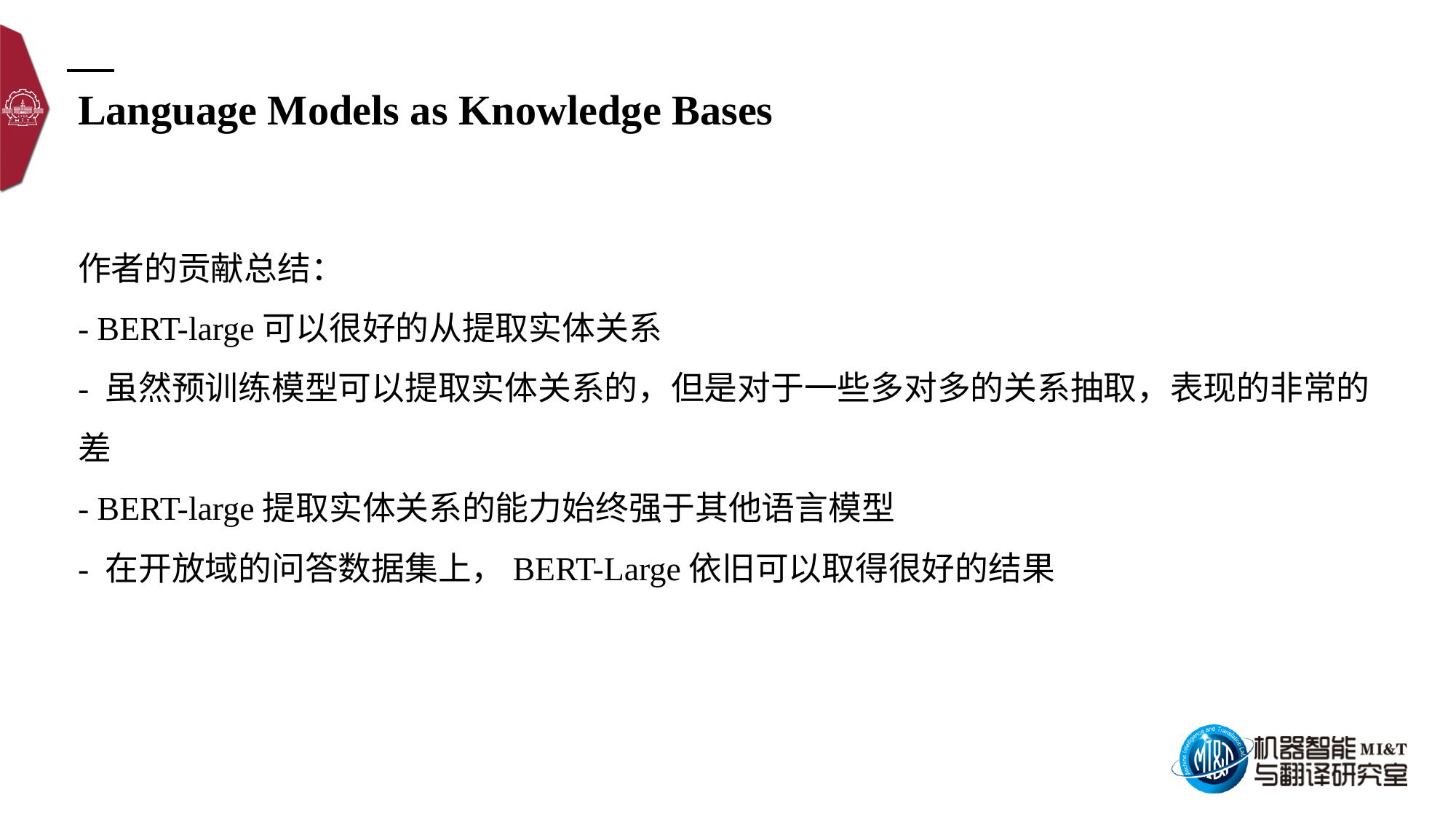

Language Models as Knowledge Bases
作者的贡献总结：
- BERT-large可以很好的从提取实体关系
- 虽然预训练模型可以提取实体关系的，但是对于一些多对多的关系抽取，表现的非常的差
- BERT-large提取实体关系的能力始终强于其他语言模型
- 在开放域的问答数据集上，BERT-Large依旧可以取得很好的结果